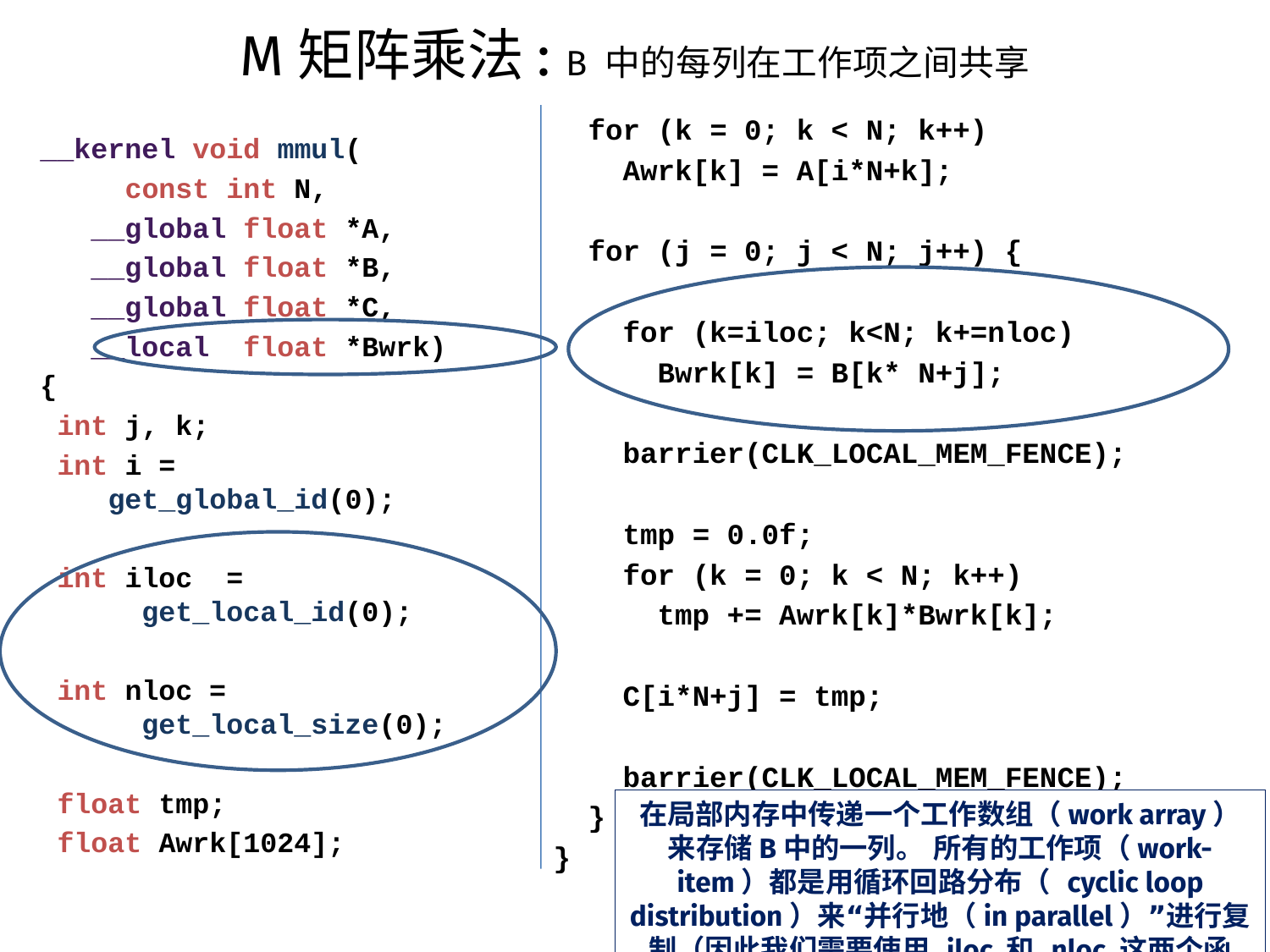

M矩阵乘法: B 中的每列在工作项之间共享
  for (k = 0; k < N; k++)
    Awrk[k] = A[i*N+k];

  for (j = 0; j < N; j++) {

    for (k=iloc; k<N; k+=nloc)
      Bwrk[k] = B[k* N+j];

    barrier(CLK_LOCAL_MEM_FENCE);

    tmp = 0.0f;
    for (k = 0; k < N; k++)
      tmp += Awrk[k]*Bwrk[k];

    C[i*N+j] = tmp;

    barrier(CLK_LOCAL_MEM_FENCE);
  }
}

__kernel void mmul(
     const int N,
   __global float *A,
   __global float *B,
   __global float *C,
   __local  float *Bwrk)
{
 int j, k;
 int i =
    get_global_id(0);

 int iloc  =
      get_local_id(0);

 int nloc =
      get_local_size(0);

 float tmp;
 float Awrk[1024];

在局部内存中传递一个工作数组（work array）来存储B中的一列。 所有的工作项（work-item）都是用循环回路分布（ cyclic loop distribution）来“并行地（in parallel）”进行复制（因此我们需要使用 iloc 和 nloc 这两个函数）。